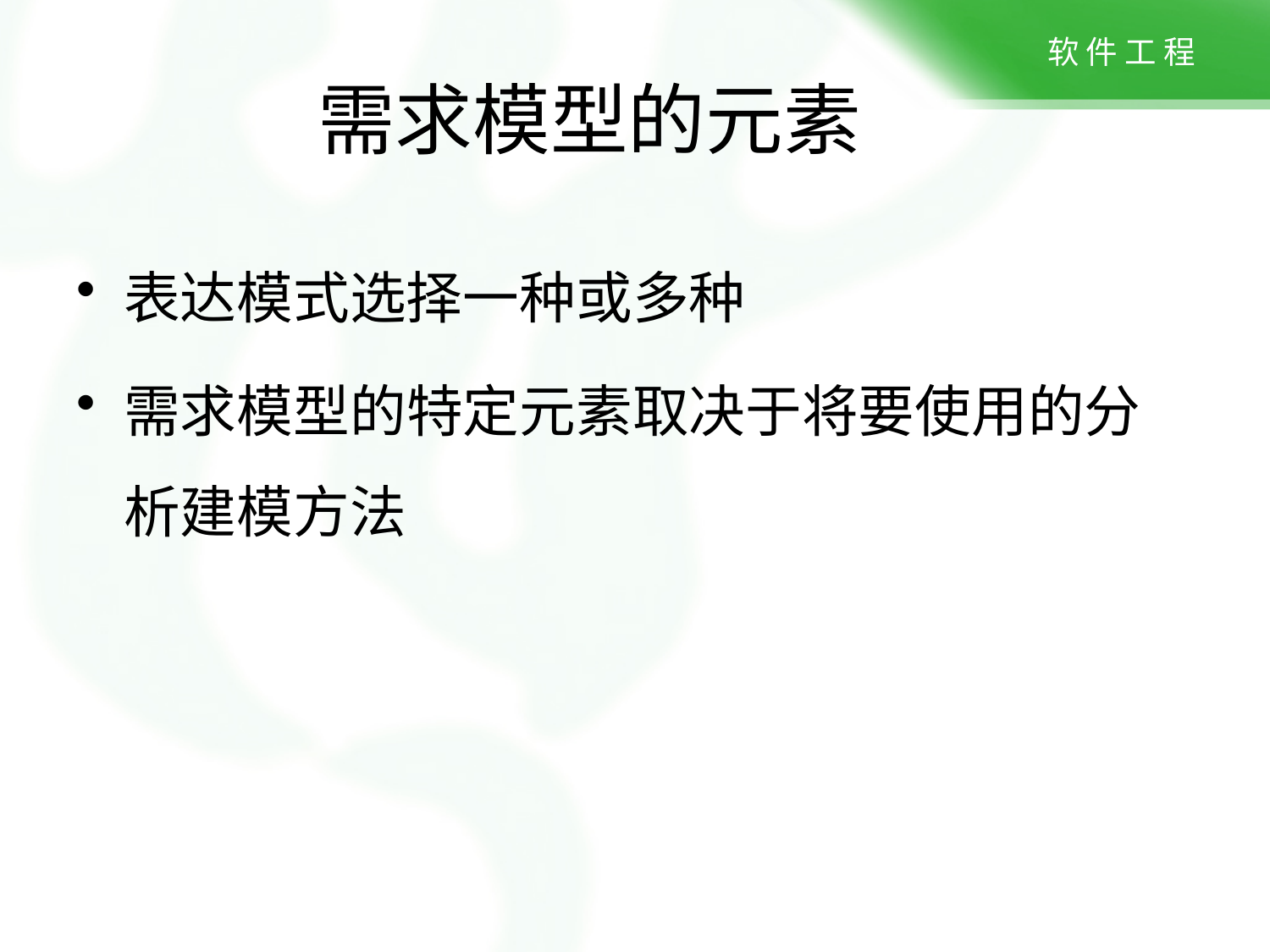

# 需求模型的元素
表达模式选择一种或多种
需求模型的特定元素取决于将要使用的分析建模方法